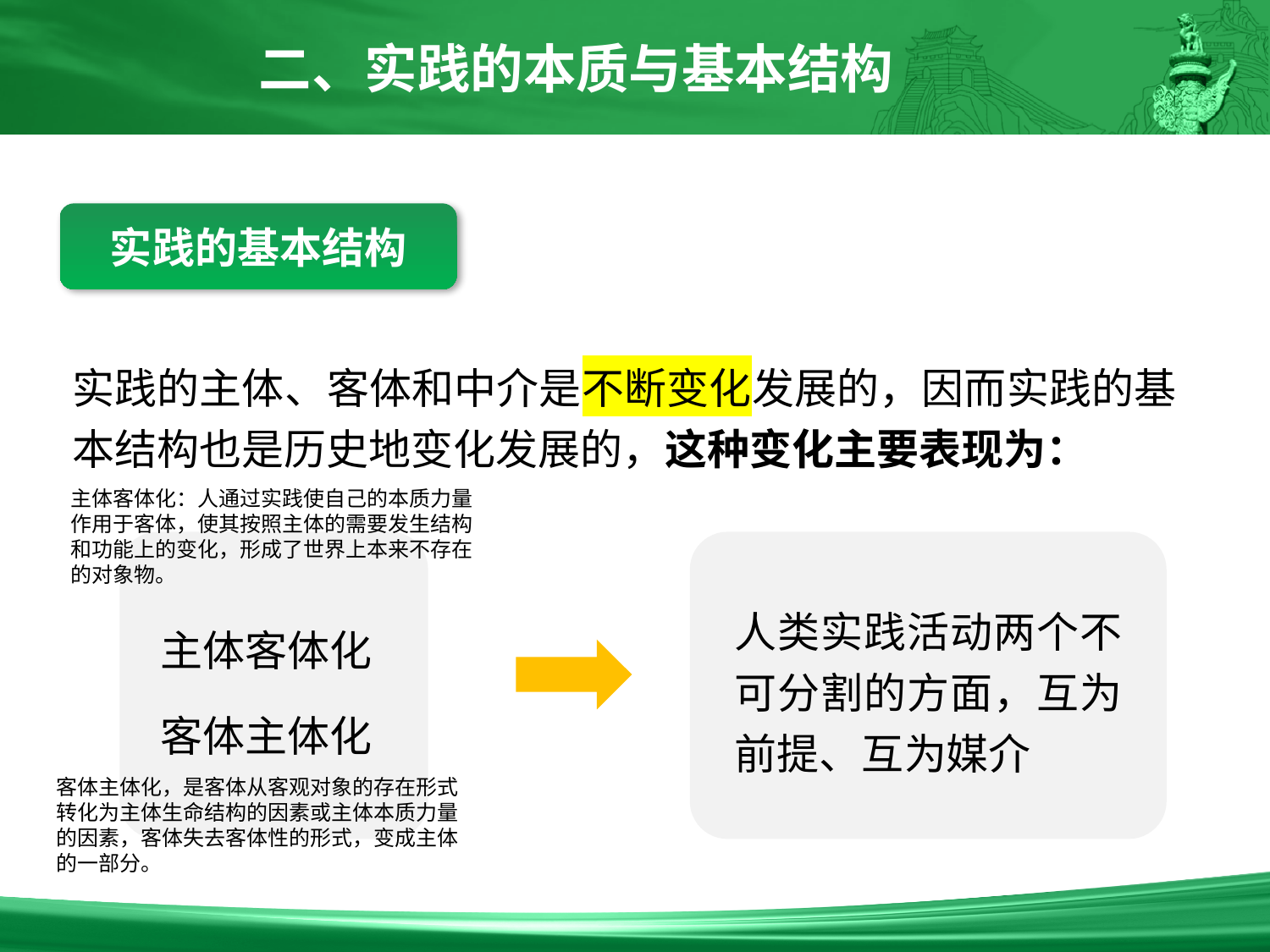

二、实践的本质与基本结构
实践的基本结构
实践的主体、客体和中介是不断变化发展的，因而实践的基本结构也是历史地变化发展的，这种变化主要表现为：
主体客体化：人通过实践使自己的本质力量作用于客体，使其按照主体的需要发生结构和功能上的变化，形成了世界上本来不存在的对象物。

人类实践活动两个不可分割的方面，互为前提、互为媒介
主体客体化
客体主体化

客体主体化，是客体从客观对象的存在形式转化为主体生命结构的因素或主体本质力量的因素，客体失去客体性的形式，变成主体的一部分。